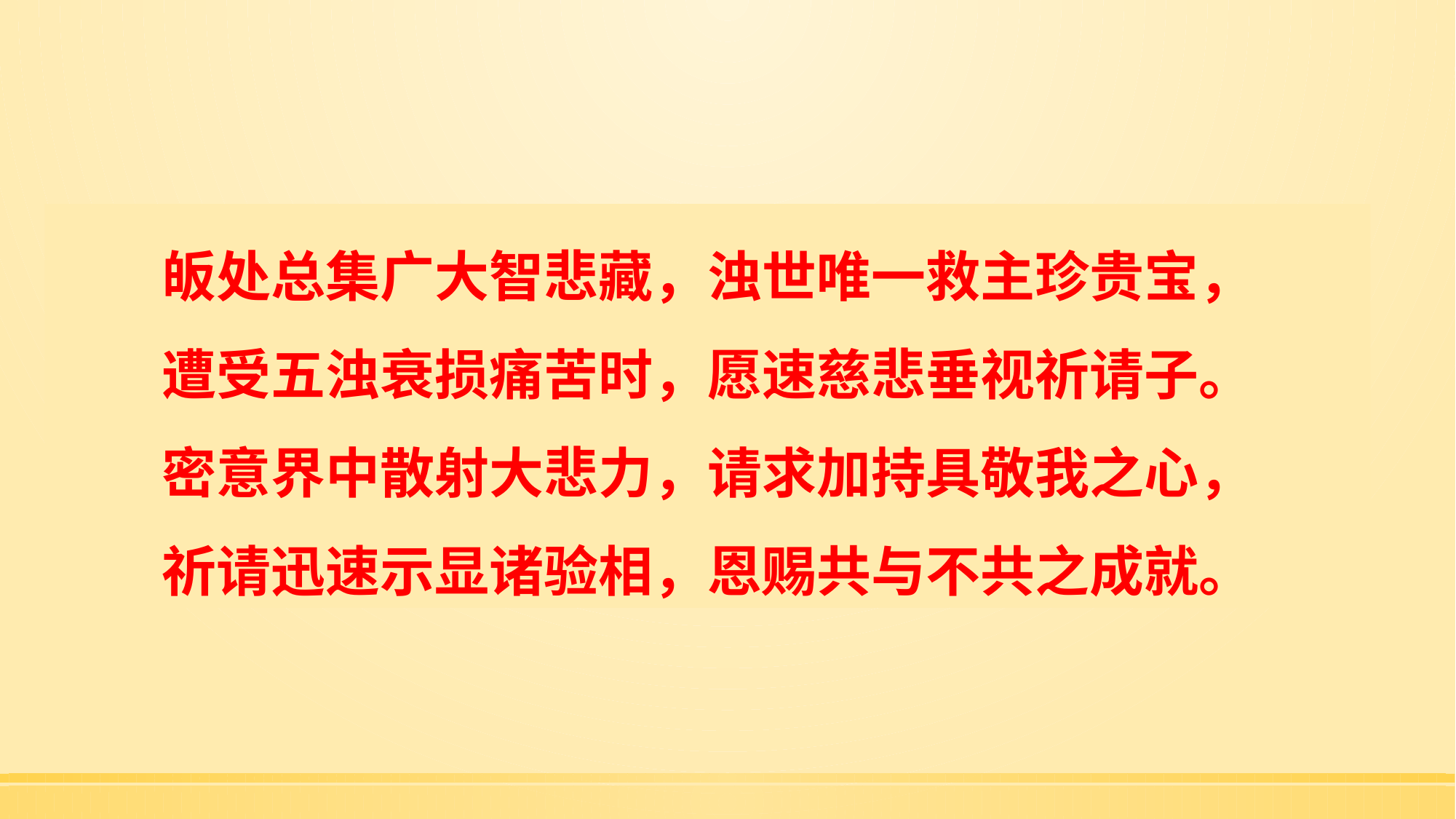

皈处总集广大智悲藏，浊世唯一救主珍贵宝，
遭受五浊衰损痛苦时，愿速慈悲垂视祈请子。
密意界中散射大悲力，请求加持具敬我之心，
祈请迅速示显诸验相，恩赐共与不共之成就。